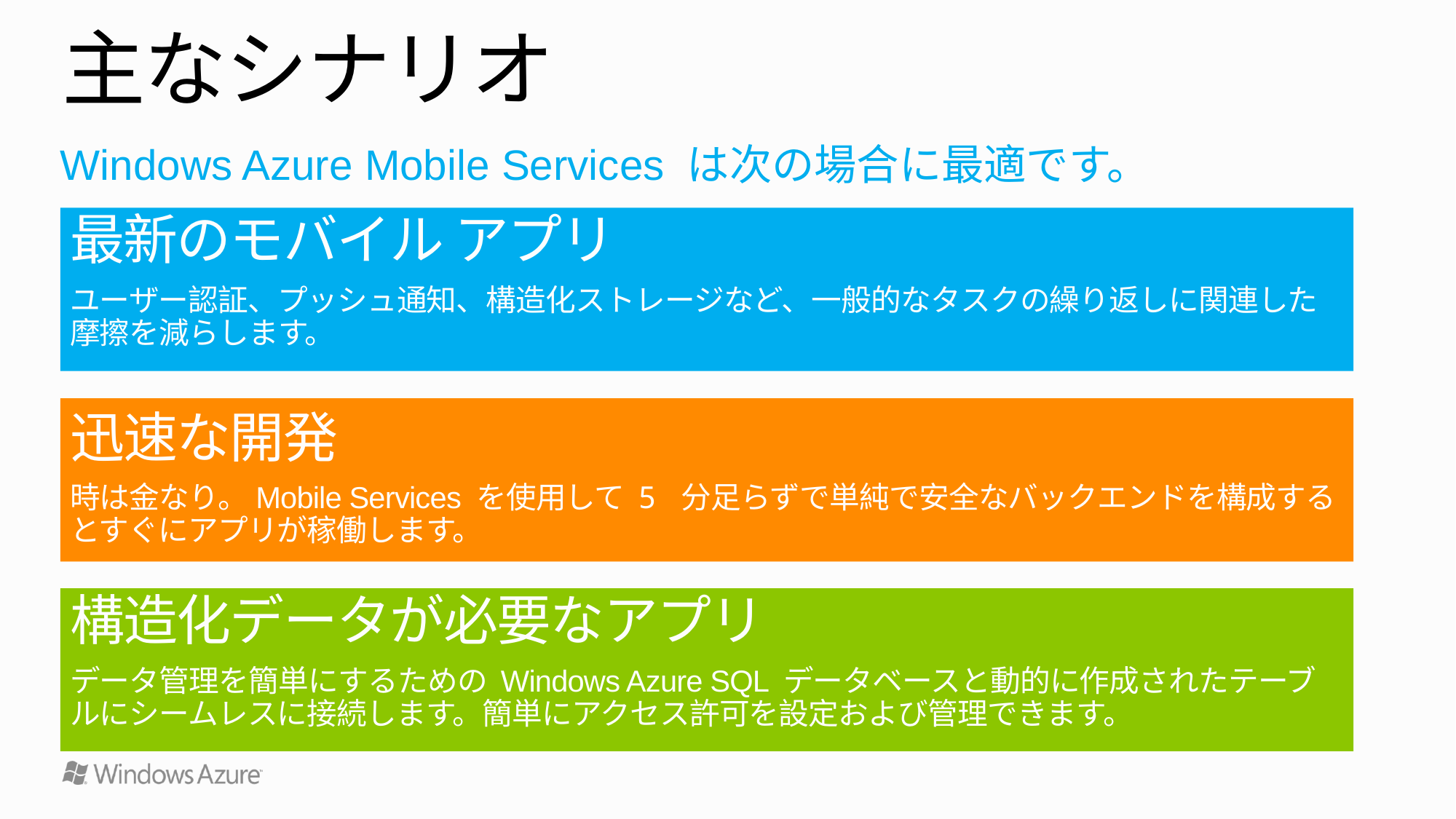

# 主なシナリオ
Windows Azure Mobile Services は次の場合に最適です。
最新のモバイル アプリ
ユーザー認証、プッシュ通知、構造化ストレージなど、一般的なタスクの繰り返しに関連した摩擦を減らします。
迅速な開発
時は金なり。Mobile Services を使用して 5 分足らずで単純で安全なバックエンドを構成するとすぐにアプリが稼働します。
構造化データが必要なアプリ
データ管理を簡単にするための Windows Azure SQL データベースと動的に作成されたテーブルにシームレスに接続します。簡単にアクセス許可を設定および管理できます。